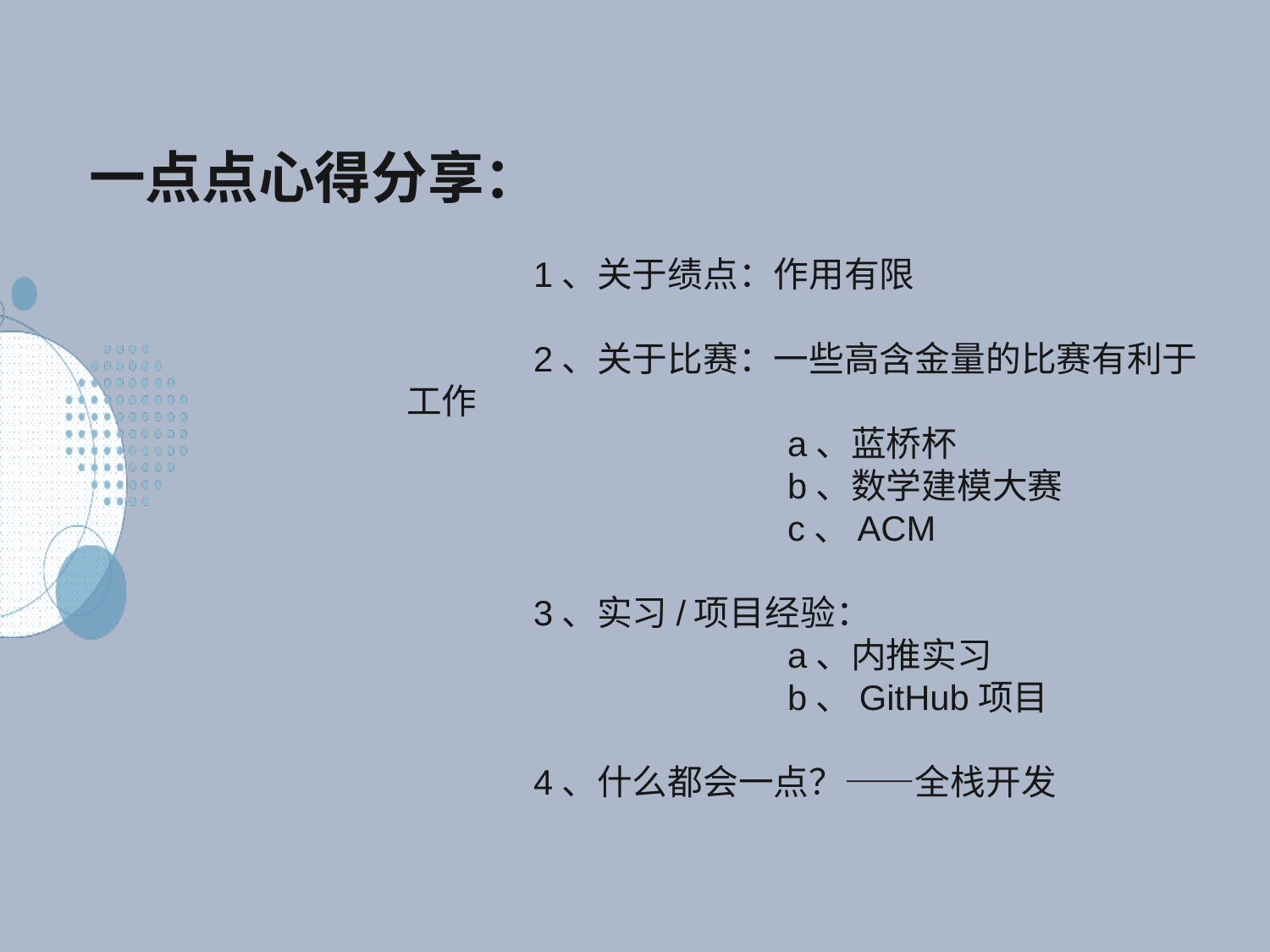

一点点心得分享：

	1、关于绩点：作用有限

	2、关于比赛：一些高含金量的比赛有利于工作
			a、蓝桥杯
			b、数学建模大赛
			c、ACM

	3、实习/项目经验：
			a、内推实习
			b、GitHub项目

	4、什么都会一点？——全栈开发